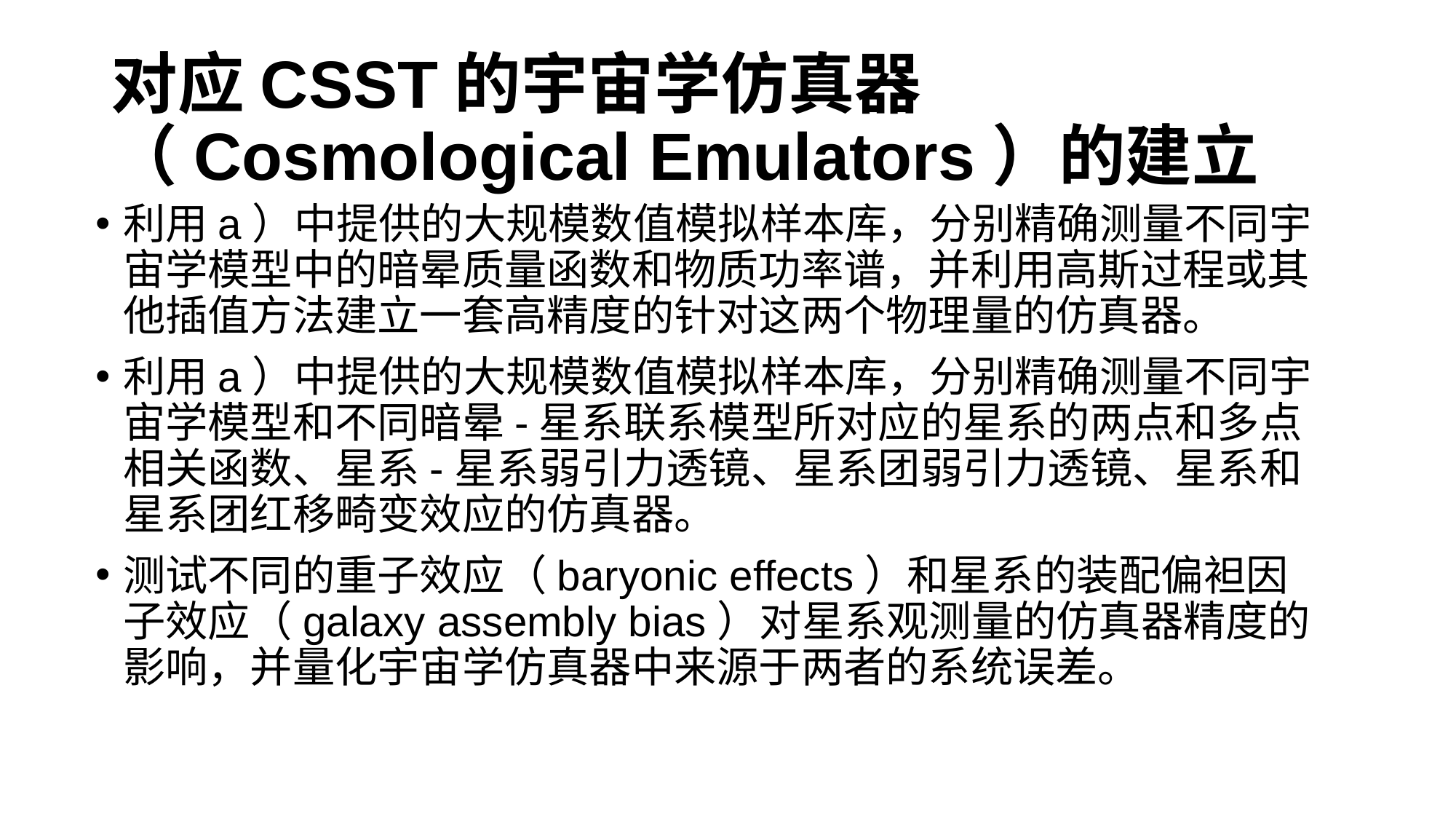

# 对应CSST的宇宙学仿真器（Cosmological Emulators）的建立
利用a）中提供的大规模数值模拟样本库，分别精确测量不同宇宙学模型中的暗晕质量函数和物质功率谱，并利用高斯过程或其他插值方法建立一套高精度的针对这两个物理量的仿真器。
利用a）中提供的大规模数值模拟样本库，分别精确测量不同宇宙学模型和不同暗晕-星系联系模型所对应的星系的两点和多点相关函数、星系-星系弱引力透镜、星系团弱引力透镜、星系和星系团红移畸变效应的仿真器。
测试不同的重子效应（baryonic effects）和星系的装配偏袒因子效应（galaxy assembly bias）对星系观测量的仿真器精度的影响，并量化宇宙学仿真器中来源于两者的系统误差。